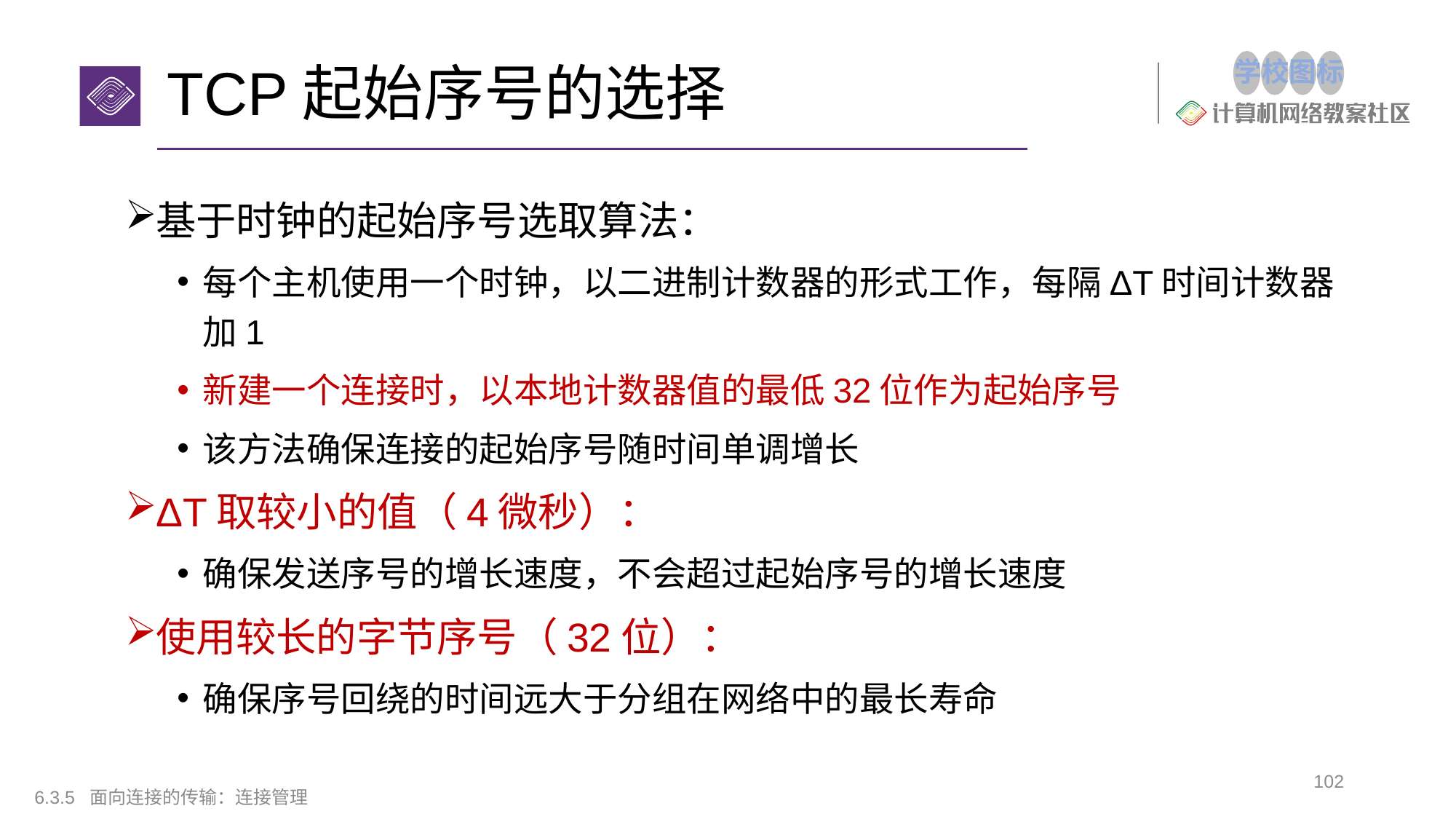

# TCP起始序号的选择
基于时钟的起始序号选取算法：
每个主机使用一个时钟，以二进制计数器的形式工作，每隔ΔT时间计数器加1
新建一个连接时，以本地计数器值的最低32位作为起始序号
该方法确保连接的起始序号随时间单调增长
ΔT取较小的值（4微秒）：
确保发送序号的增长速度，不会超过起始序号的增长速度
使用较长的字节序号（32位）：
确保序号回绕的时间远大于分组在网络中的最长寿命

102
6.3.5  面向连接的传输：连接管理